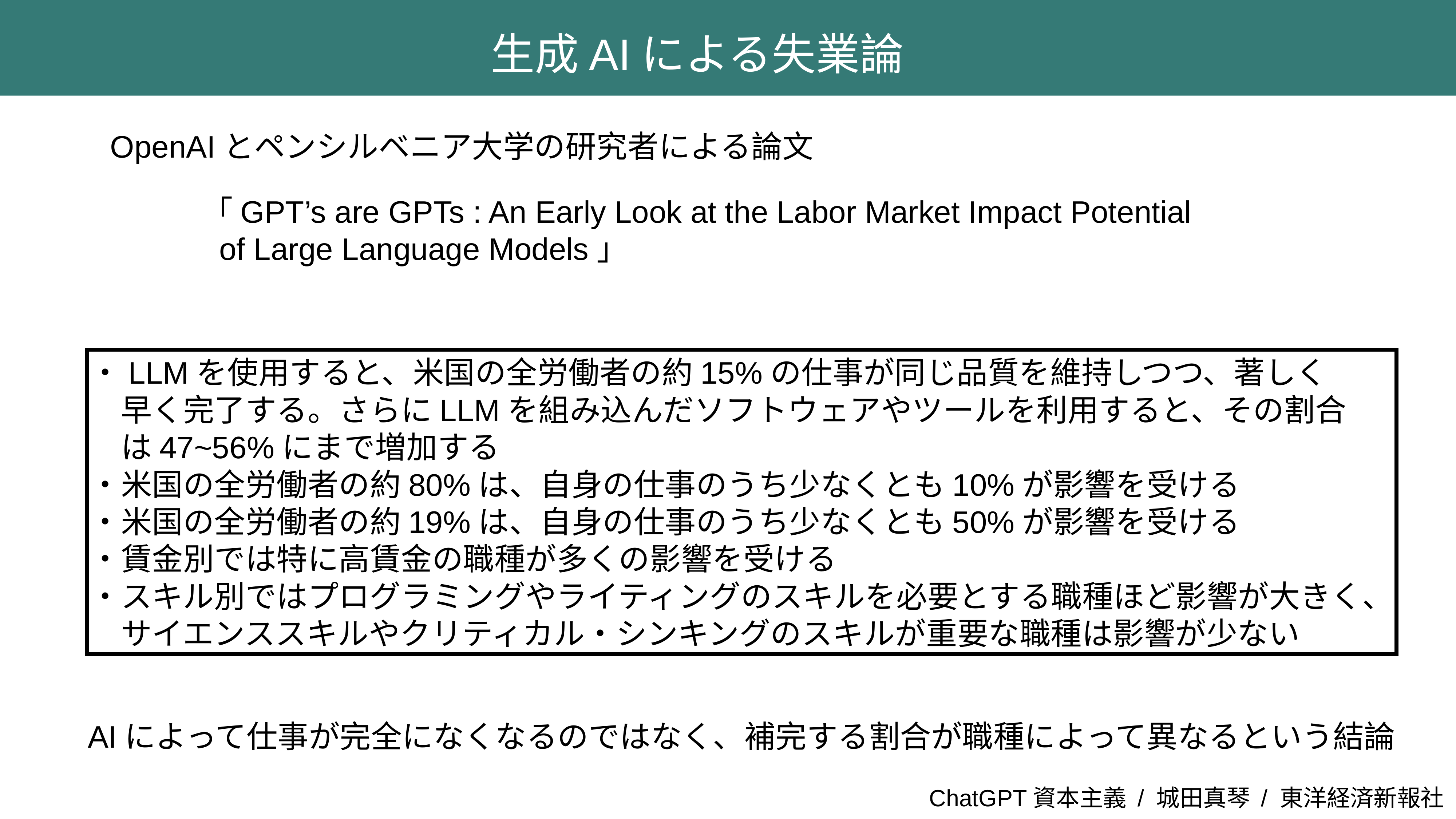

生成AIによる失業論
OpenAIとペンシルベニア大学の研究者による論文
「GPT’s are GPTs : An Early Look at the Labor Market Impact Potential
  of Large Language Models」
・LLMを使用すると、米国の全労働者の約15%の仕事が同じ品質を維持しつつ、著しく
　早く完了する。さらにLLMを組み込んだソフトウェアやツールを利用すると、その割合
　は47~56%にまで増加する
・米国の全労働者の約80%は、自身の仕事のうち少なくとも10%が影響を受ける
・米国の全労働者の約19%は、自身の仕事のうち少なくとも50%が影響を受ける
・賃金別では特に高賃金の職種が多くの影響を受ける
・スキル別ではプログラミングやライティングのスキルを必要とする職種ほど影響が大きく、
　サイエンススキルやクリティカル・シンキングのスキルが重要な職種は影響が少ない
AIによって仕事が完全になくなるのではなく、補完する割合が職種によって異なるという結論
ChatGPT資本主義 / 城田真琴 / 東洋経済新報社